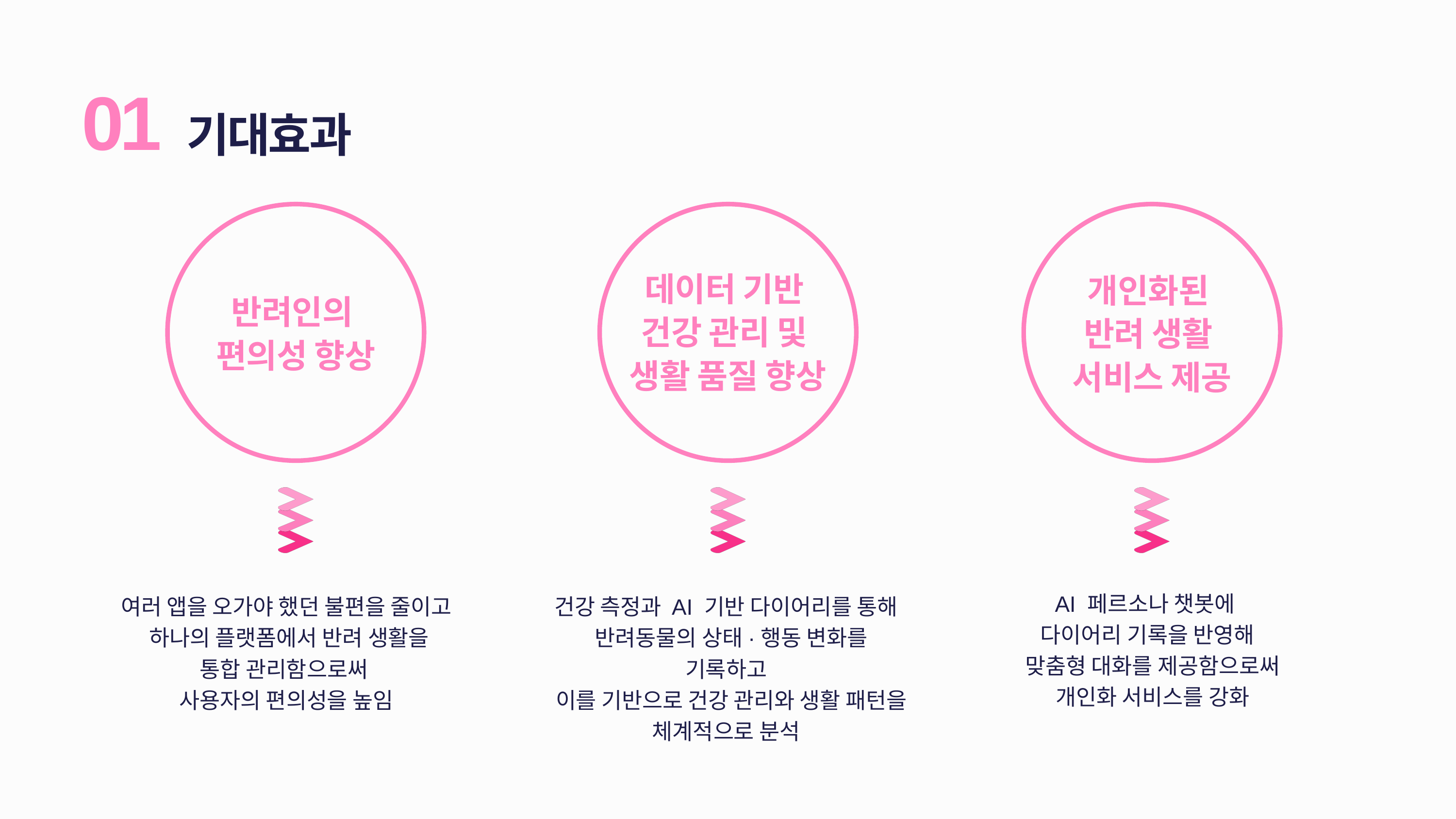

기대효과
01

데이터 기반
건강 관리 및
생활 품질 향상
개인화된
반려 생활
서비스 제공
반려인의
편의성 향상

AI 페르소나 챗봇에
다이어리 기록을 반영해
 맞춤형 대화를 제공함으로써
 개인화 서비스를 강화
여러 앱을 오가야 했던 불편을 줄이고
 하나의 플랫폼에서 반려 생활을
통합 관리함으로써
사용자의 편의성을 높임
건강 측정과 AI 기반 다이어리를 통해
 반려동물의 상태·행동 변화를 기록하고
 이를 기반으로 건강 관리와 생활 패턴을 체계적으로 분석